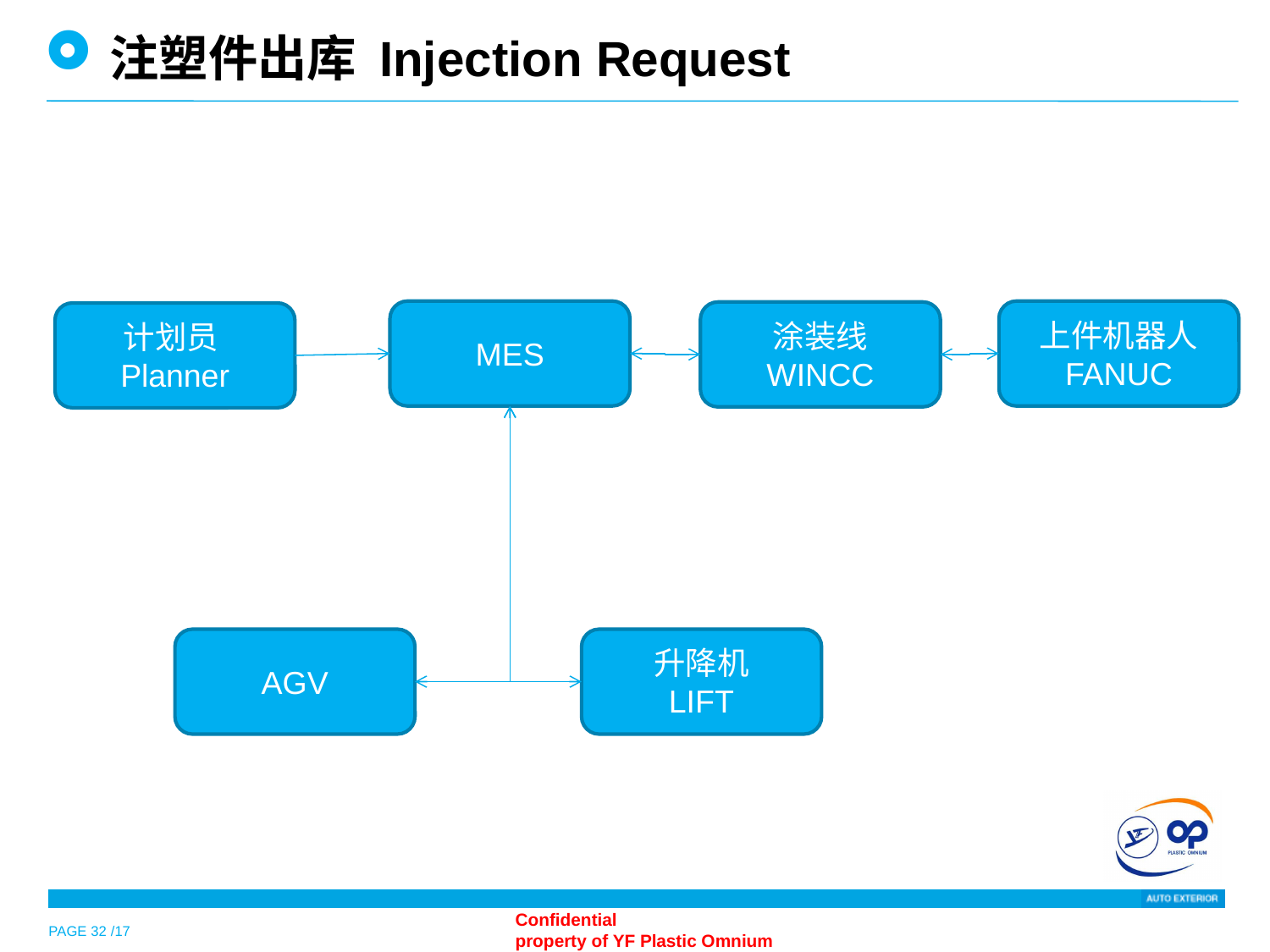

注塑件出库 Injection Request
MES
上件机器人
FANUC
涂装线
WINCC
计划员Planner
AGV
升降机
LIFT
PAGE 32 /17